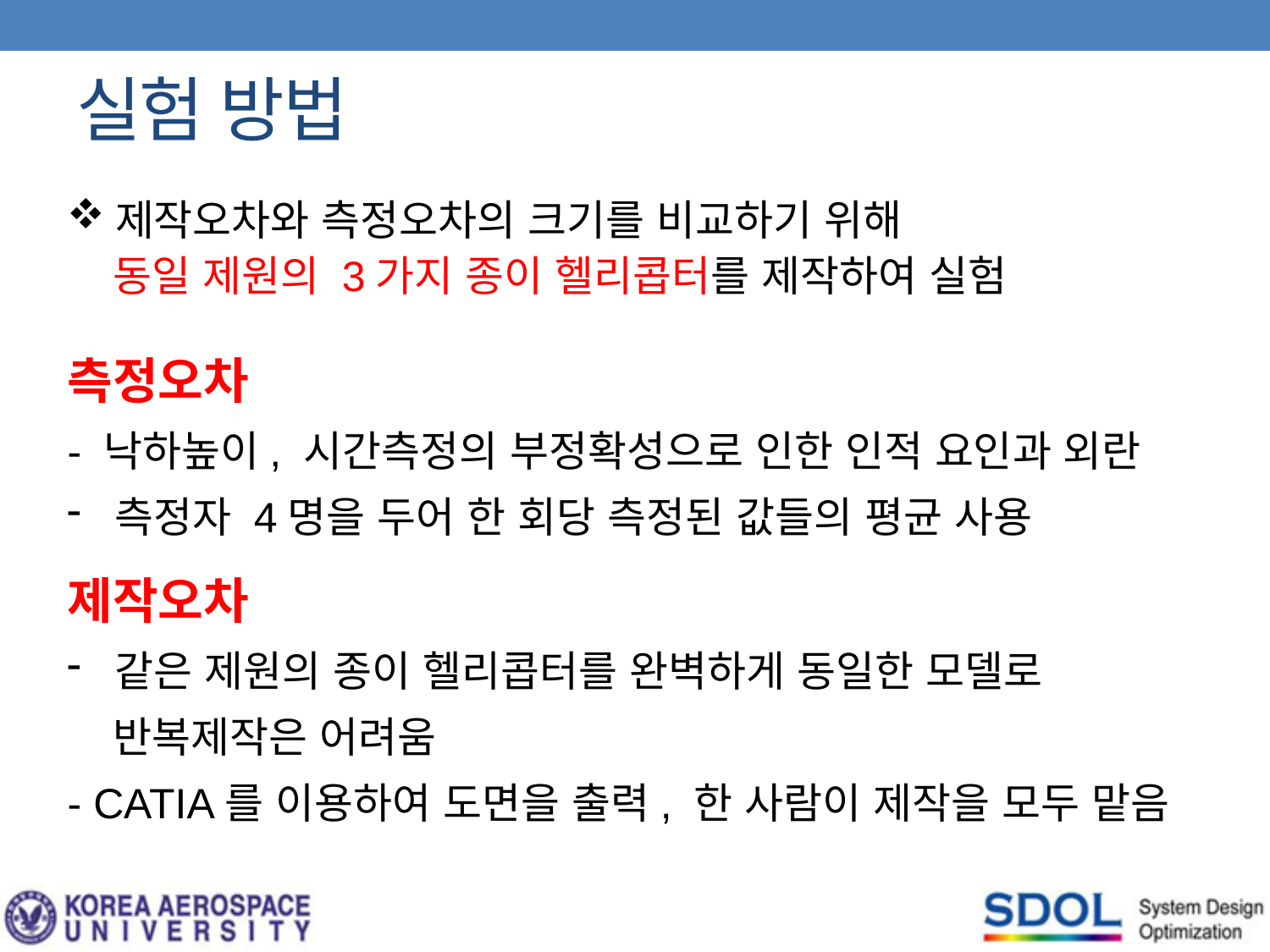

실험 방법
제작오차와 측정오차의 크기를 비교하기 위해
   동일 제원의 3가지 종이 헬리콥터를 제작하여 실험
측정오차
- 낙하높이, 시간측정의 부정확성으로 인한 인적 요인과 외란
측정자 4명을 두어 한 회당 측정된 값들의 평균 사용
제작오차
같은 제원의 종이 헬리콥터를 완벽하게 동일한 모델로
   반복제작은 어려움
- CATIA를 이용하여 도면을 출력, 한 사람이 제작을 모두 맡음